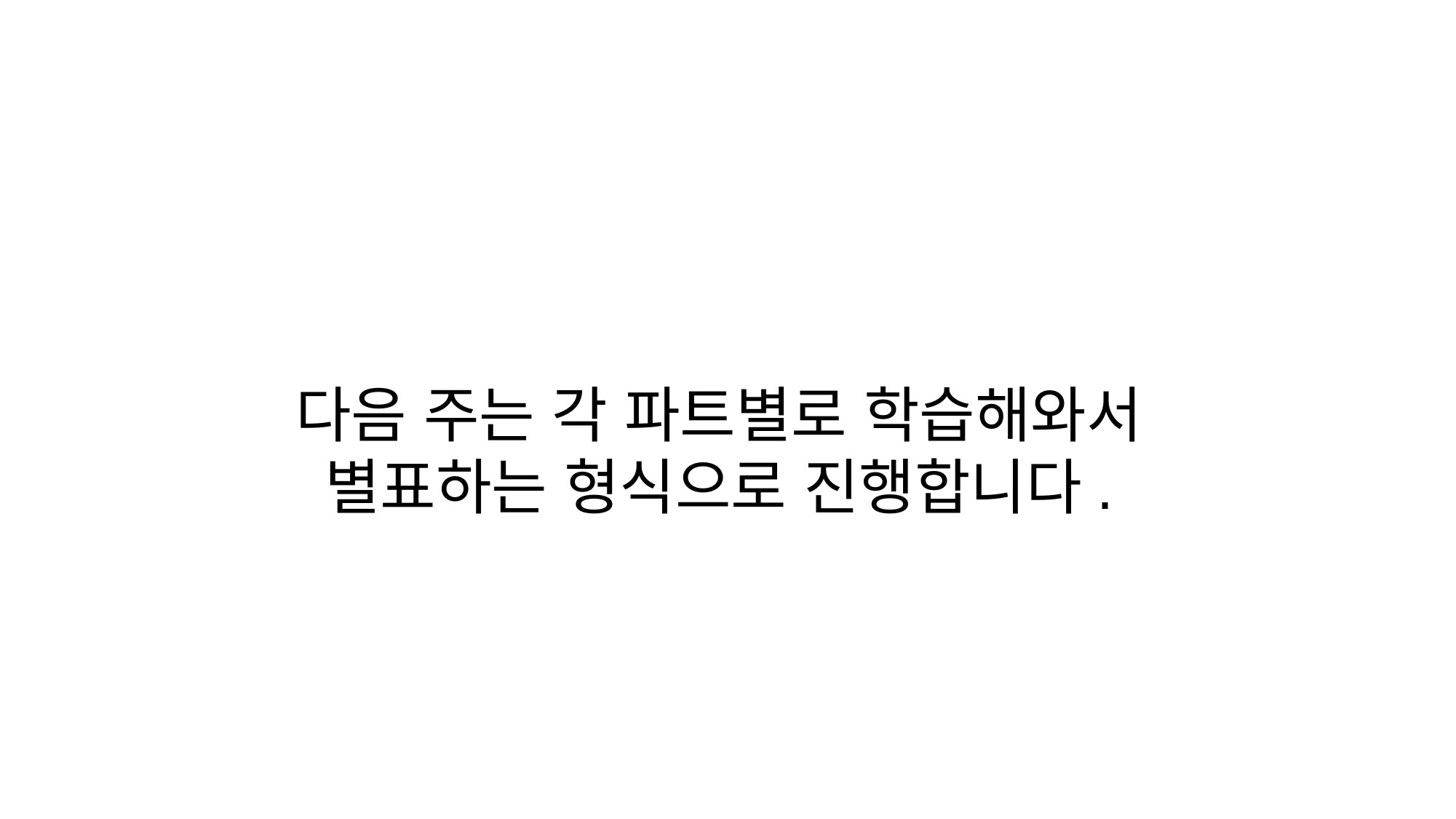

다음 주는 각 파트별로 학습해와서
별표하는 형식으로 진행합니다.